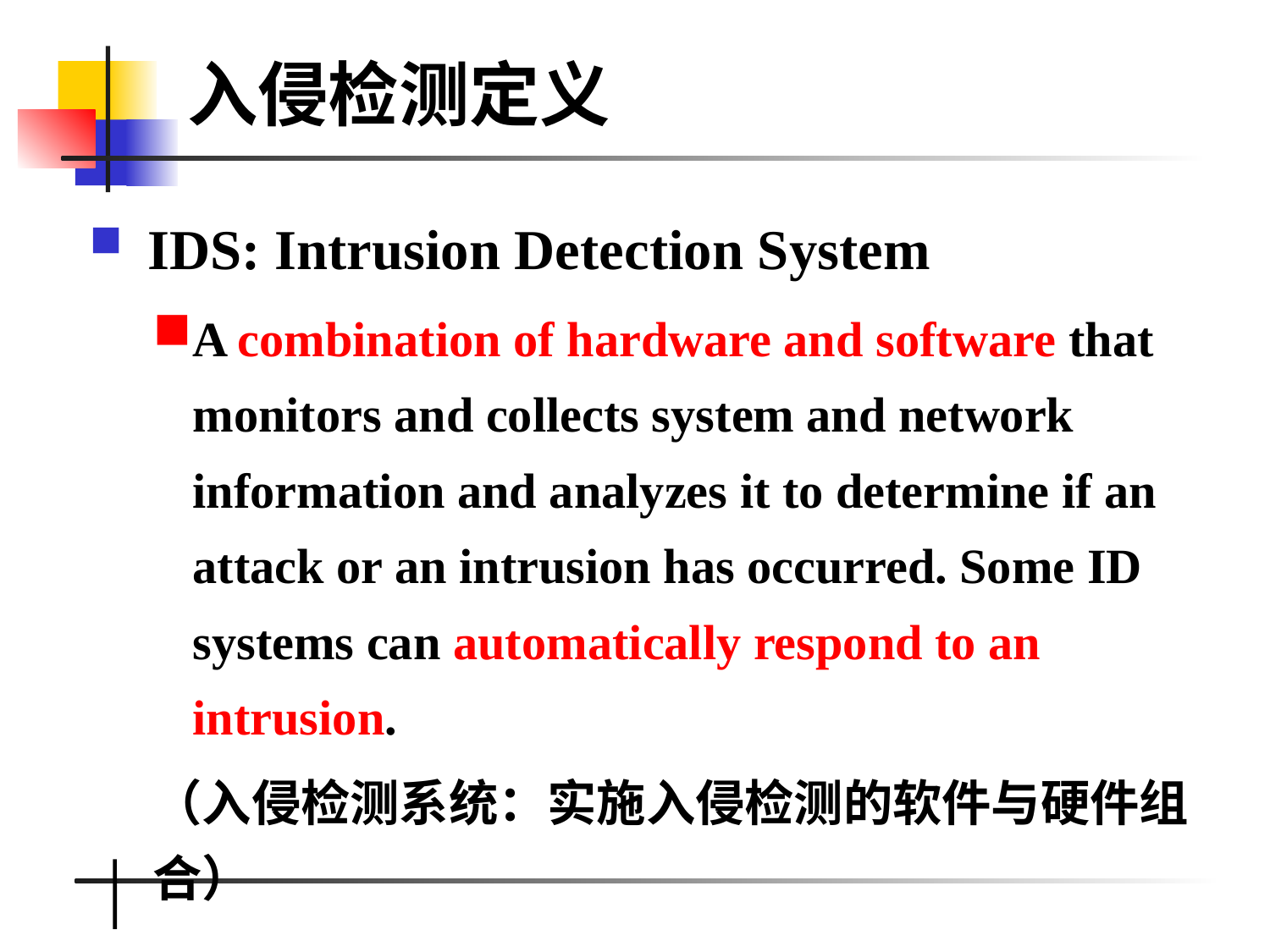

入侵检测定义
 IDS: Intrusion Detection System
A combination of hardware and software that monitors and collects system and network information and analyzes it to determine if an attack or an intrusion has occurred. Some ID systems can automatically respond to an intrusion.
（入侵检测系统：实施入侵检测的软件与硬件组合）